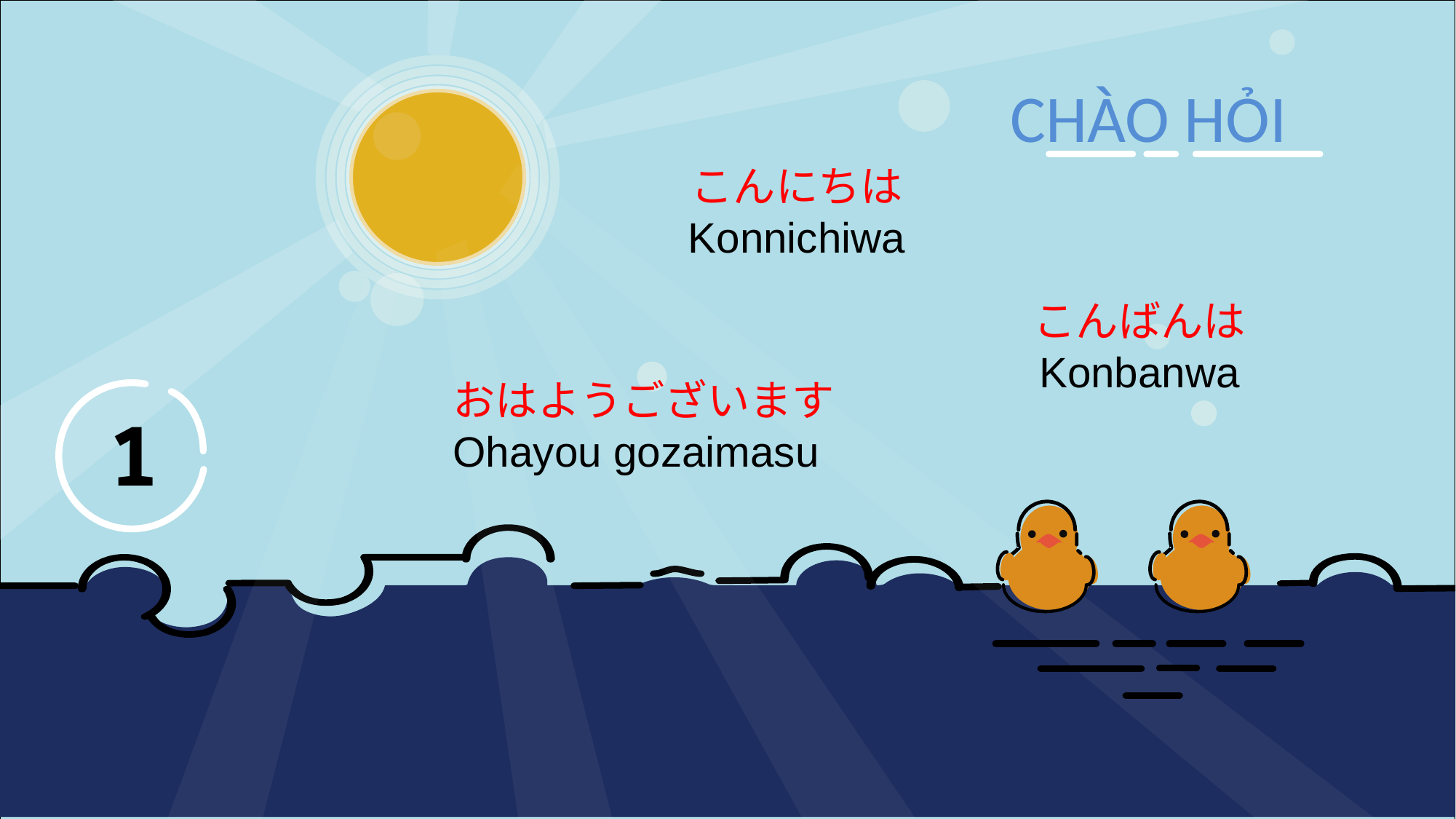

CHÀO HỎI

こんにちは
Konnichiwa

こんばんは
Konbanwa

おはようございます
Ohayou gozaimasu

1